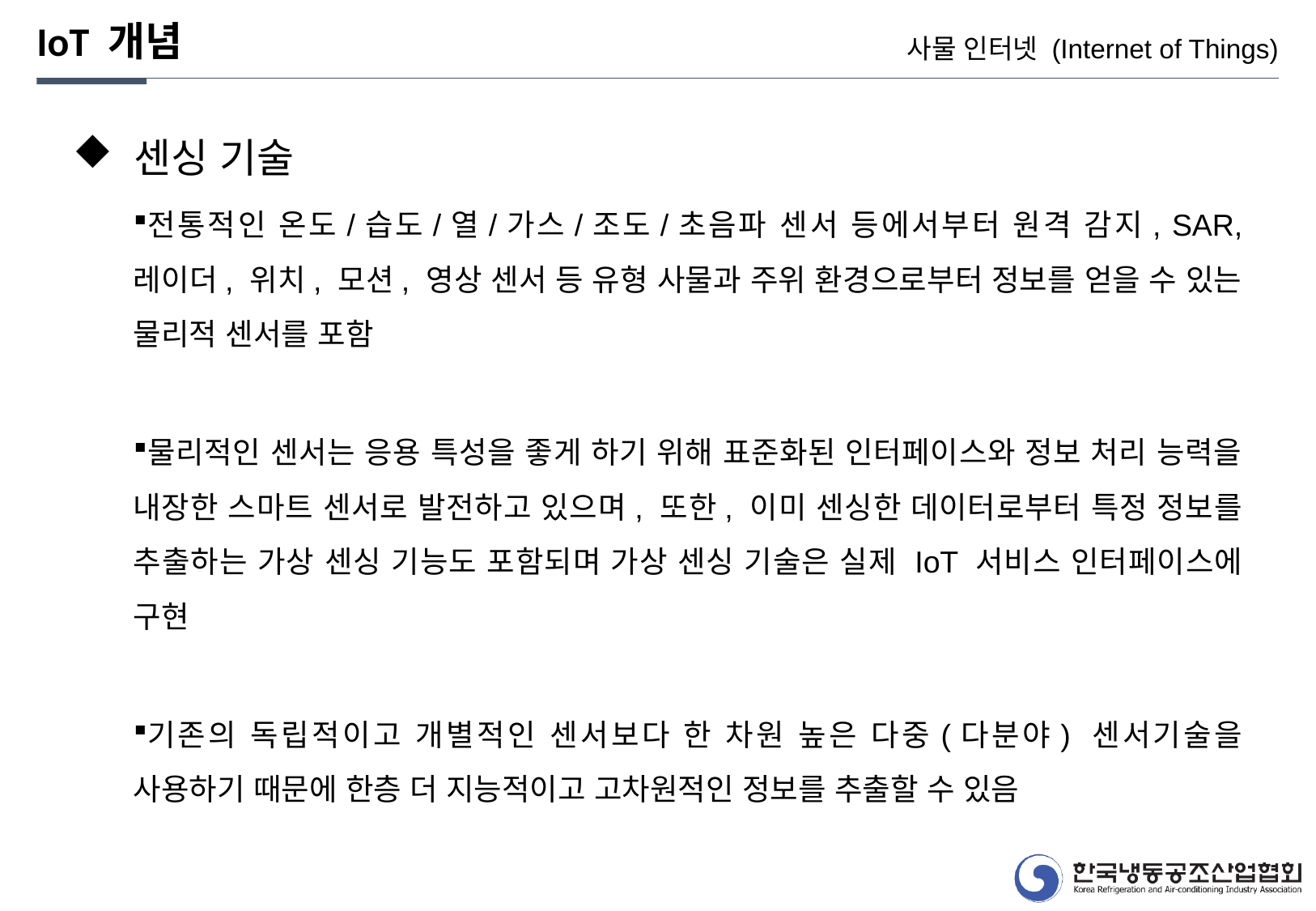

IoT 개념

사물 인터넷 (Internet of Things)

 센싱 기술
전통적인 온도/습도/열/가스/조도/초음파 센서 등에서부터 원격 감지, SAR, 레이더, 위치, 모션, 영상 센서 등 유형 사물과 주위 환경으로부터 정보를 얻을 수 있는 물리적 센서를 포함

물리적인 센서는 응용 특성을 좋게 하기 위해 표준화된 인터페이스와 정보 처리 능력을 내장한 스마트 센서로 발전하고 있으며, 또한, 이미 센싱한 데이터로부터 특정 정보를 추출하는 가상 센싱 기능도 포함되며 가상 센싱 기술은 실제 IoT 서비스 인터페이스에 구현

기존의 독립적이고 개별적인 센서보다 한 차원 높은 다중(다분야) 센서기술을 사용하기 때문에 한층 더 지능적이고 고차원적인 정보를 추출할 수 있음